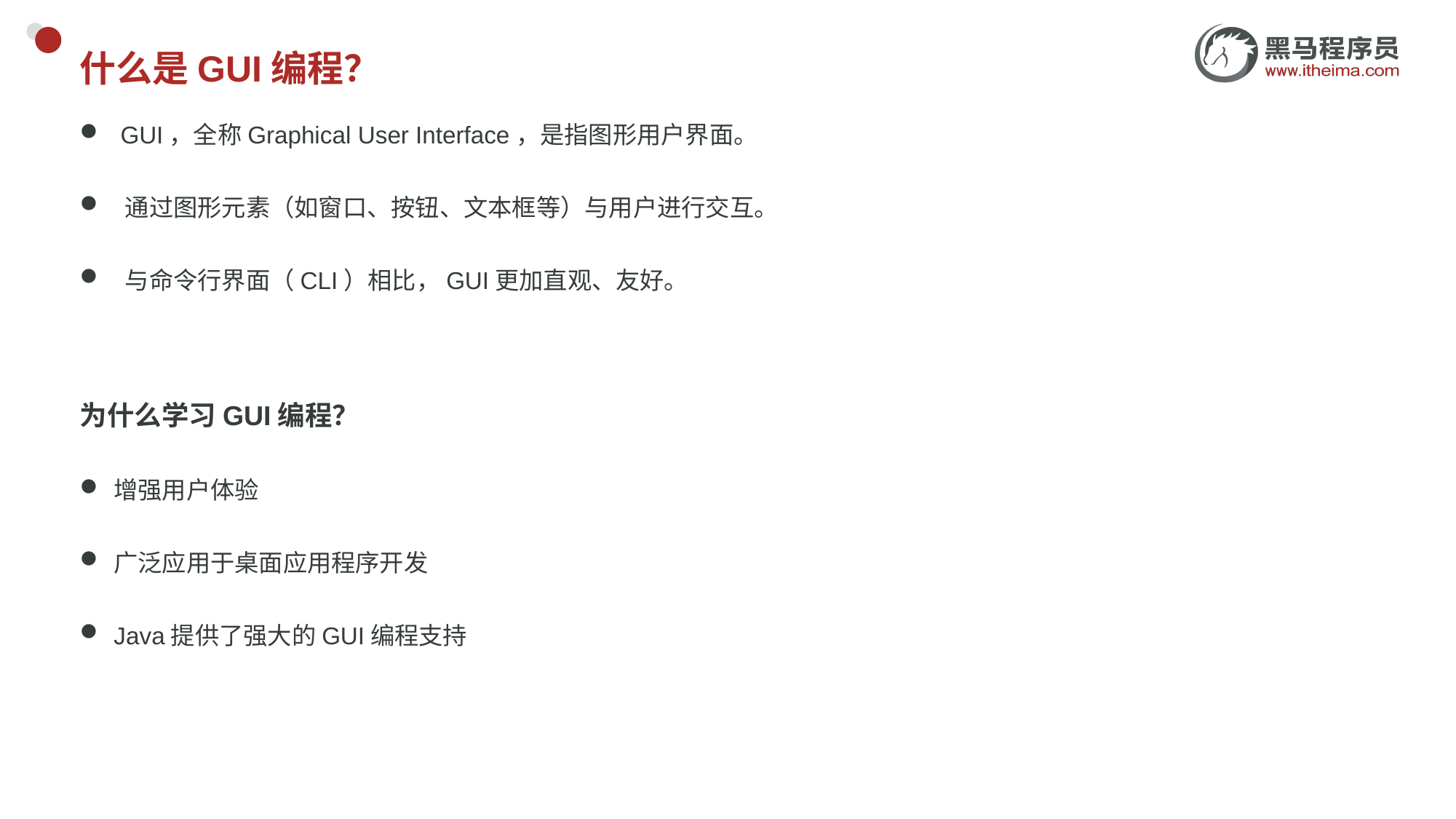

GUI，全称Graphical User Interface，是指图形用户界面。
 通过图形元素（如窗口、按钮、文本框等）与用户进行交互。
 与命令行界面（CLI）相比，GUI更加直观、友好。
# 什么是GUI编程？
为什么学习GUI编程？
增强用户体验
广泛应用于桌面应用程序开发
Java提供了强大的GUI编程支持